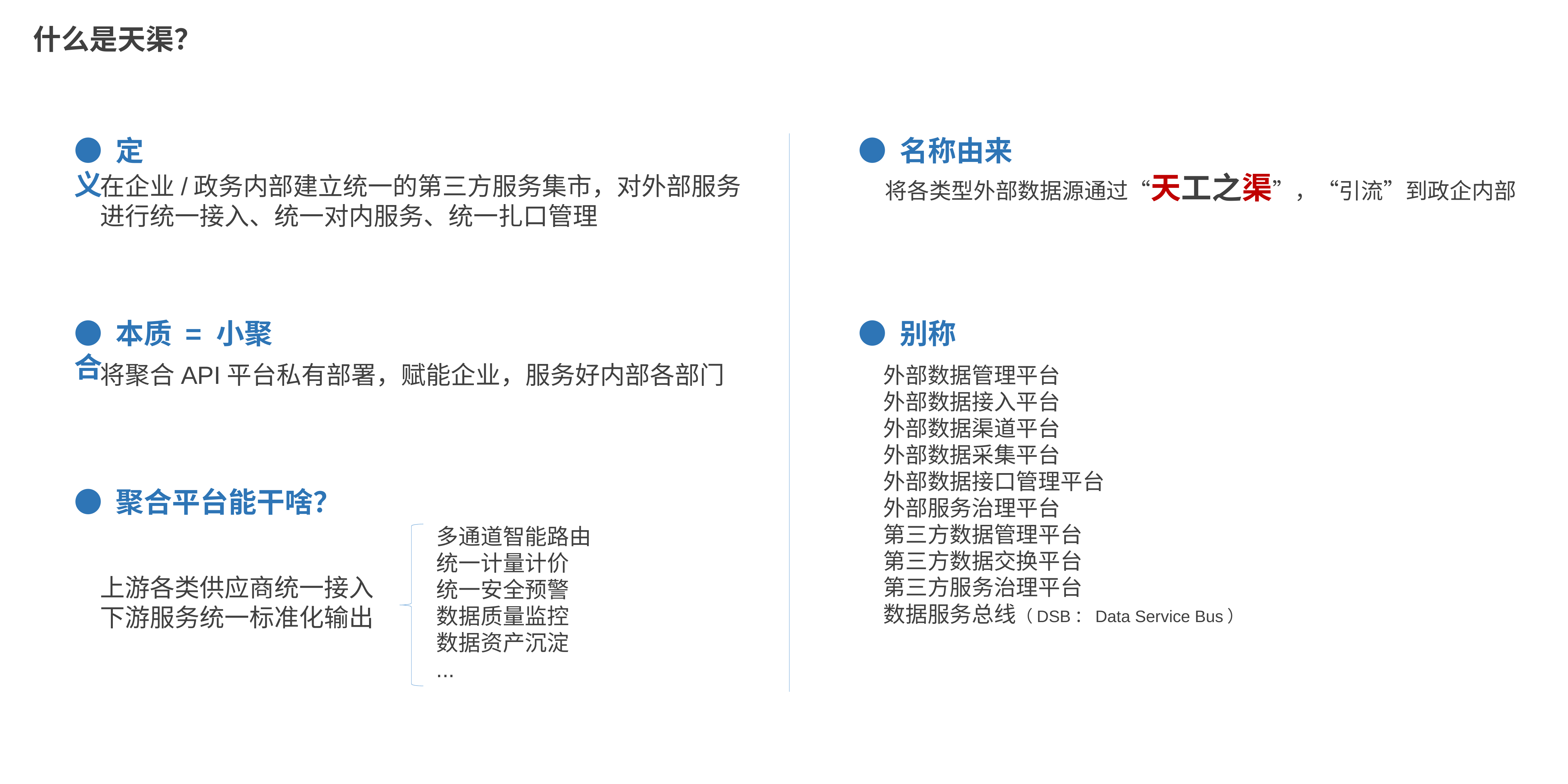

什么是天渠？
● 定义
● 名称由来
将各类型外部数据源通过“天工之渠”，“引流”到政企内部
在企业/政务内部建立统一的第三方服务集市，对外部服务进行统一接入、统一对内服务、统一扎口管理
● 本质 = 小聚合
● 别称
将聚合API平台私有部署，赋能企业，服务好内部各部门
外部数据管理平台
外部数据接入平台
外部数据渠道平台
外部数据采集平台
外部数据接口管理平台
外部服务治理平台
第三方数据管理平台
第三方数据交换平台
第三方服务治理平台
数据服务总线（DSB：Data Service Bus）
● 聚合平台能干啥？
多通道智能路由
统一计量计价
统一安全预警
数据质量监控
数据资产沉淀
...

上游各类供应商统一接入
下游服务统一标准化输出